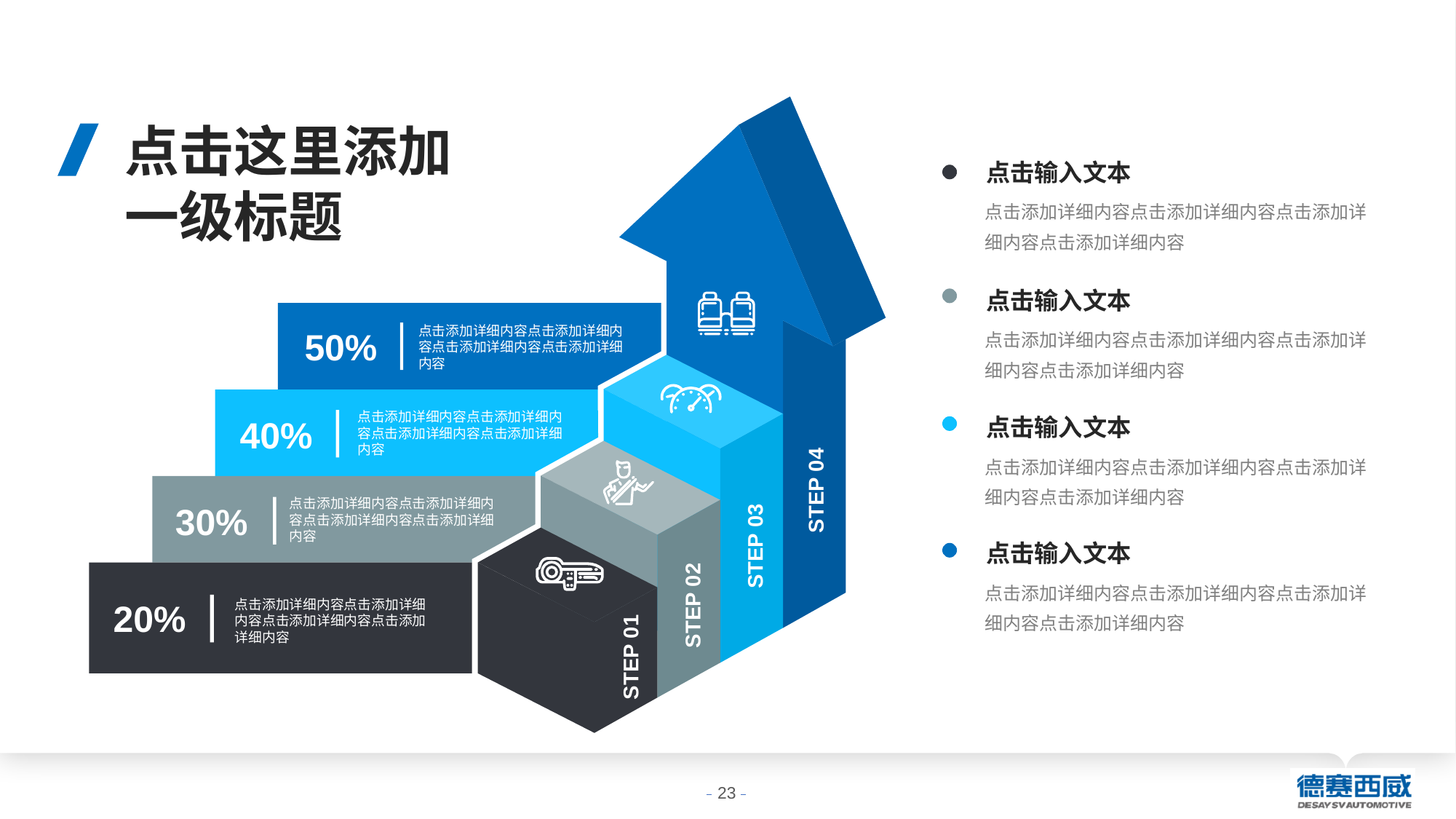

点击添加详细内容点击添加详细内容点击添加详细内容点击添加详细内容

50%

点击添加详细内容点击添加详细内容点击添加详细内容点击添加详细内容
40%

STEP 04

点击添加详细内容点击添加详细内容点击添加详细内容点击添加详细内容
30%

STEP 03

STEP 02

20%
点击添加详细内容点击添加详细内容点击添加详细内容点击添加详细内容

STEP 01
点击这里添加
一级标题

点击输入文本

点击添加详细内容点击添加详细内容点击添加详细内容点击添加详细内容
点击输入文本

点击添加详细内容点击添加详细内容点击添加详细内容点击添加详细内容
点击输入文本

点击添加详细内容点击添加详细内容点击添加详细内容点击添加详细内容
点击输入文本

点击添加详细内容点击添加详细内容点击添加详细内容点击添加详细内容